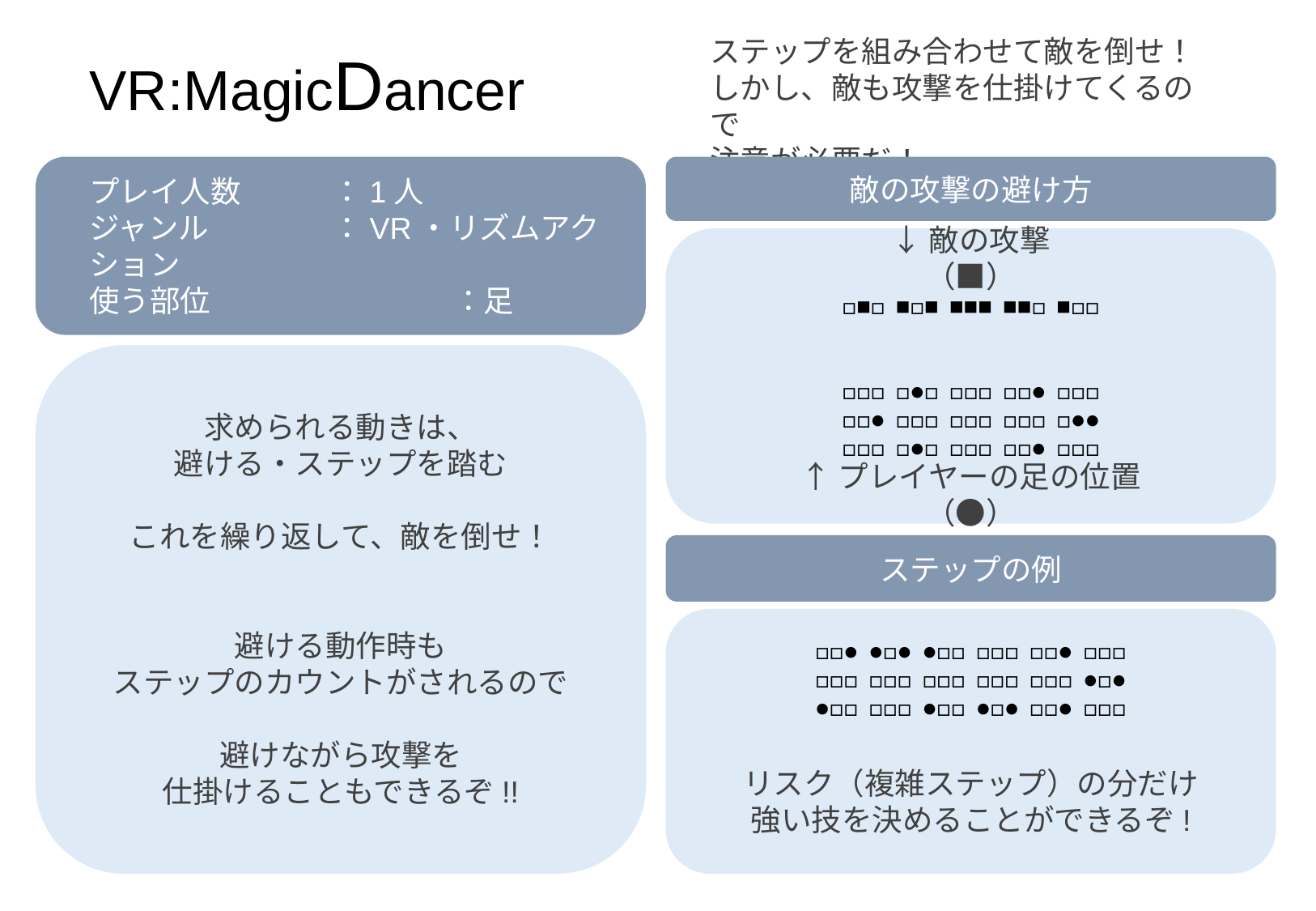

ステップを組み合わせて敵を倒せ！
しかし、敵も攻撃を仕掛けてくるので
注意が必要だ！
VR:MagicDancer

敵の攻撃の避け方
プレイ人数	：1人
ジャンル		：VR・リズムアクション
使う部位		：足

↓敵の攻撃（■）
□■□  ■□■  ■■■  ■■□  ■□□

□□□  □●□  □□□  □□●  □□□
□□●  □□□  □□□  □□□  □●●
□□□  □●□  □□□  □□●  □□□

↑プレイヤーの足の位置（●）

求められる動きは、
避ける・ステップを踏む

これを繰り返して、敵を倒せ！

避ける動作時も
ステップのカウントがされるので

避けながら攻撃を
仕掛けることもできるぞ!!

ステップの例

□□●  ●□●  ●□□  □□□  □□●  □□□
□□□  □□□  □□□  □□□  □□□  ●□●
●□□  □□□  ●□□  ●□●  □□●  □□□
リスク（複雑ステップ）の分だけ
強い技を決めることができるぞ!